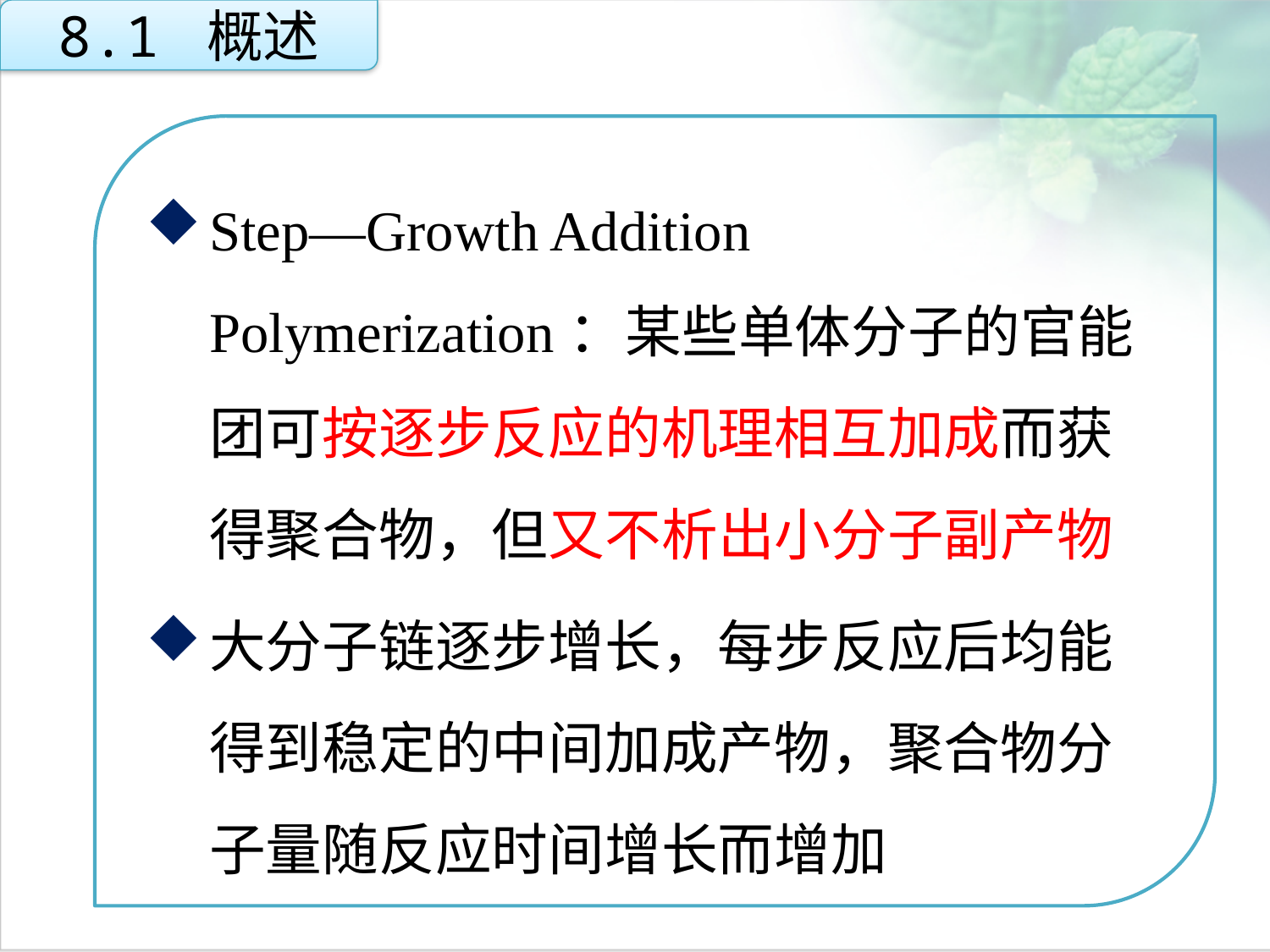

8.1 概述
Step—Growth Addition Polymerization：某些单体分子的官能团可按逐步反应的机理相互加成而获得聚合物，但又不析出小分子副产物
大分子链逐步增长，每步反应后均能得到稳定的中间加成产物，聚合物分子量随反应时间增长而增加
点击添加文本
点击添加文本
点击添加文本
点击添加文本